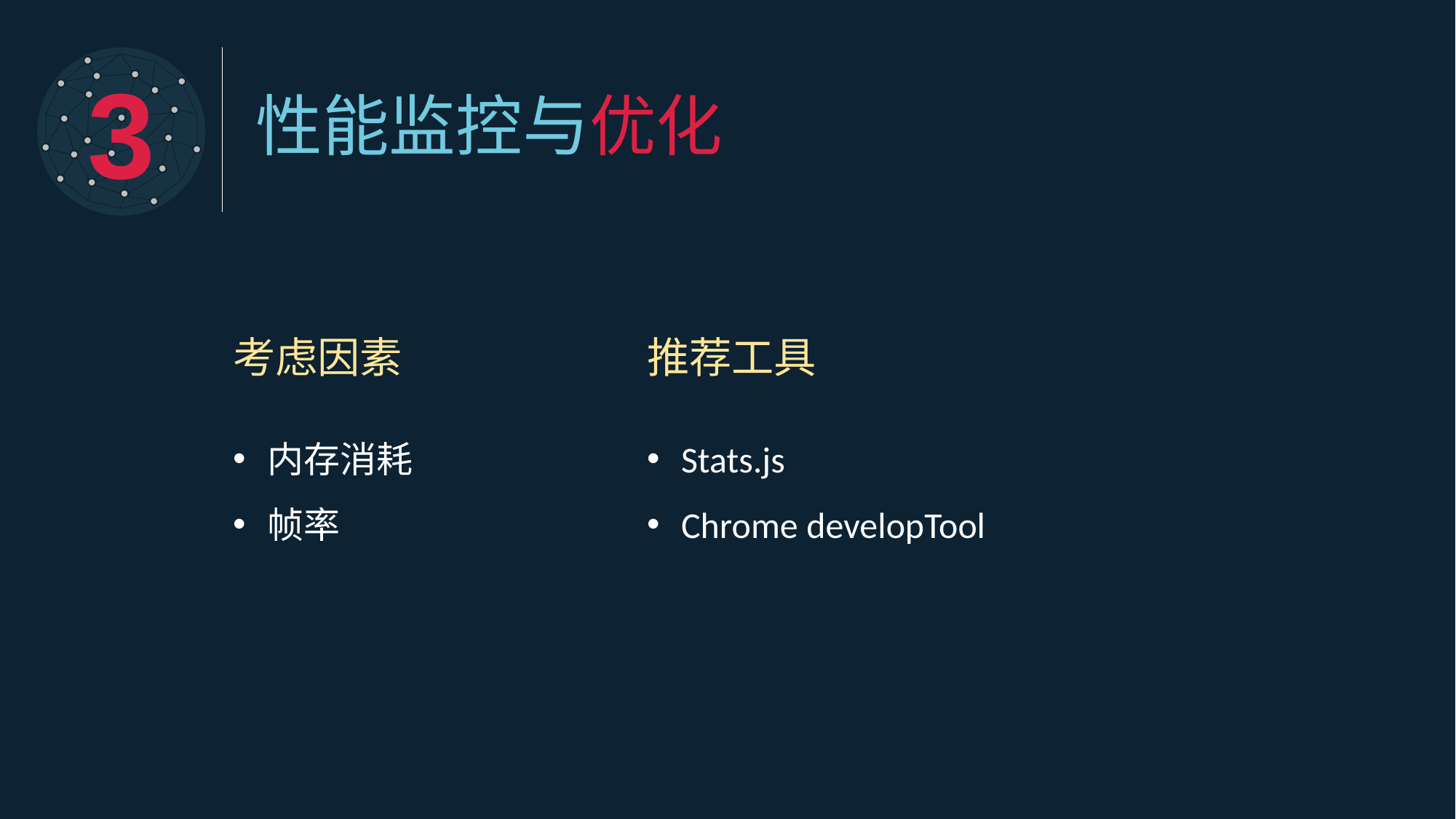

3
性能监控与优化
考虑因素
推荐工具
内存消耗
帧率
Stats.js
Chrome developTool